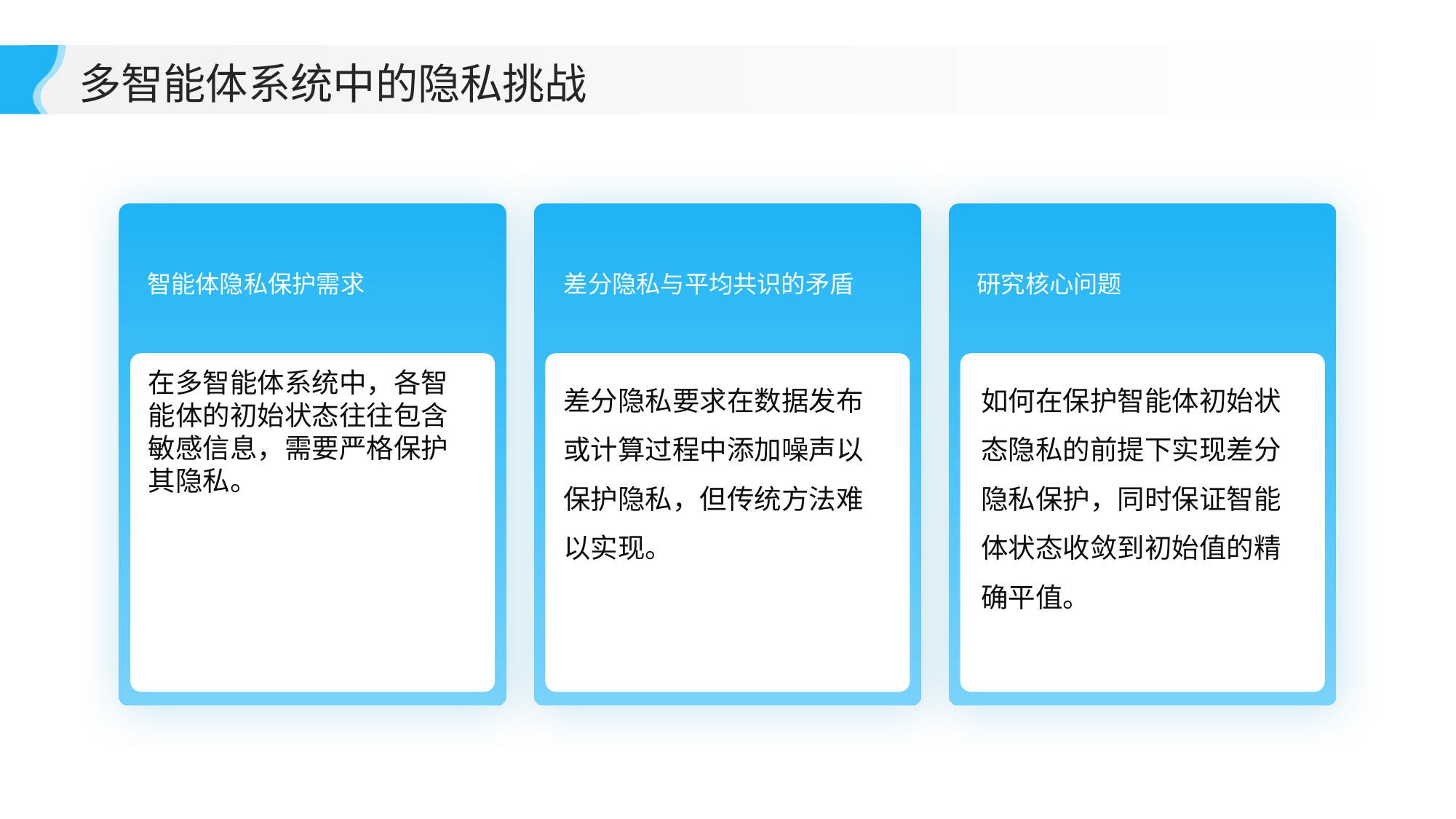

多智能体系统中的隐私挑战

智能体隐私保护需求
差分隐私与平均共识的矛盾
研究核心问题

在多智能体系统中，各智能体的初始状态往往包含敏感信息，需要严格保护其隐私。

差分隐私要求在数据发布或计算过程中添加噪声以保护隐私，但传统方法难以实现。
如何在保护智能体初始状态隐私的前提下实现差分隐私保护，同时保证智能体状态收敛到初始值的精确平值。